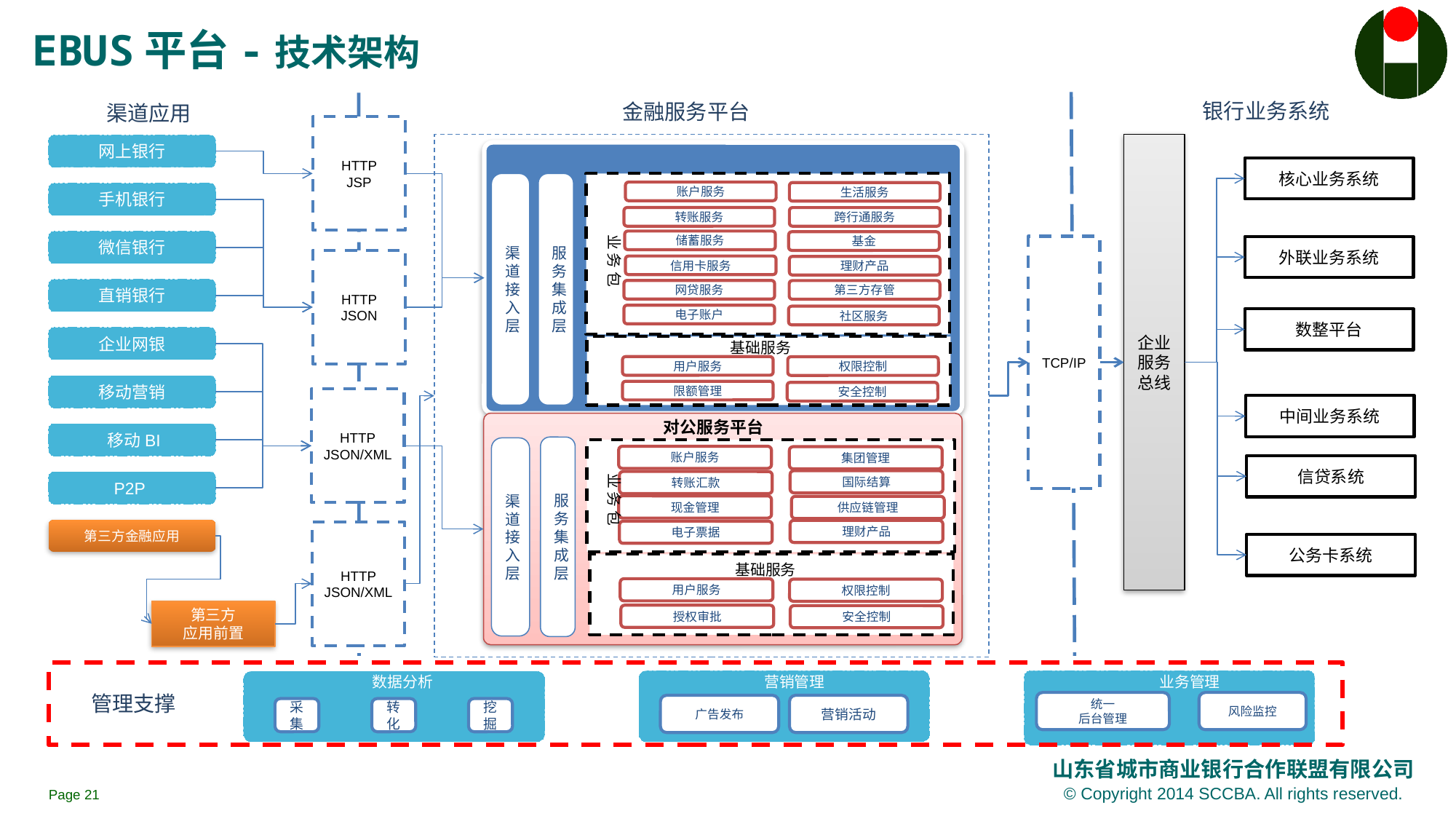

EBUS平台-技术架构
银行业务系统
金融服务平台
渠道应用
HTTP
JSP

企业服务总线
网上银行

核心业务系统
外联业务系统
数整平台
中间业务系统
信贷系统
公务卡系统
服务集成层

渠道接入层
账户服务
生活服务
手机银行
转账服务
跨行通服务
业 务 包
储蓄服务
微信银行
基金
TCP/IP
HTTP
JSON
信用卡服务
理财产品
直销银行
网贷服务
第三方存管
电子账户
社区服务
企业网银
基础服务

用户服务
权限控制
移动营销
限额管理
安全控制
HTTP
JSON/XML
对公服务平台

移动BI
服务集成层
渠道接入层

账户服务
集团管理
业 务 包
国际结算
转账汇款
P2P
现金管理
供应链管理
第三方金融应用
理财产品
电子票据
HTTP
JSON/XML

基础服务
用户服务
权限控制
第三方
应用前置
授权审批
安全控制

数据分析
营销管理
业务管理

广告发布
营销活动

统一
后台管理
风险监控

采集
转化
挖掘
管理支撑
Page 21